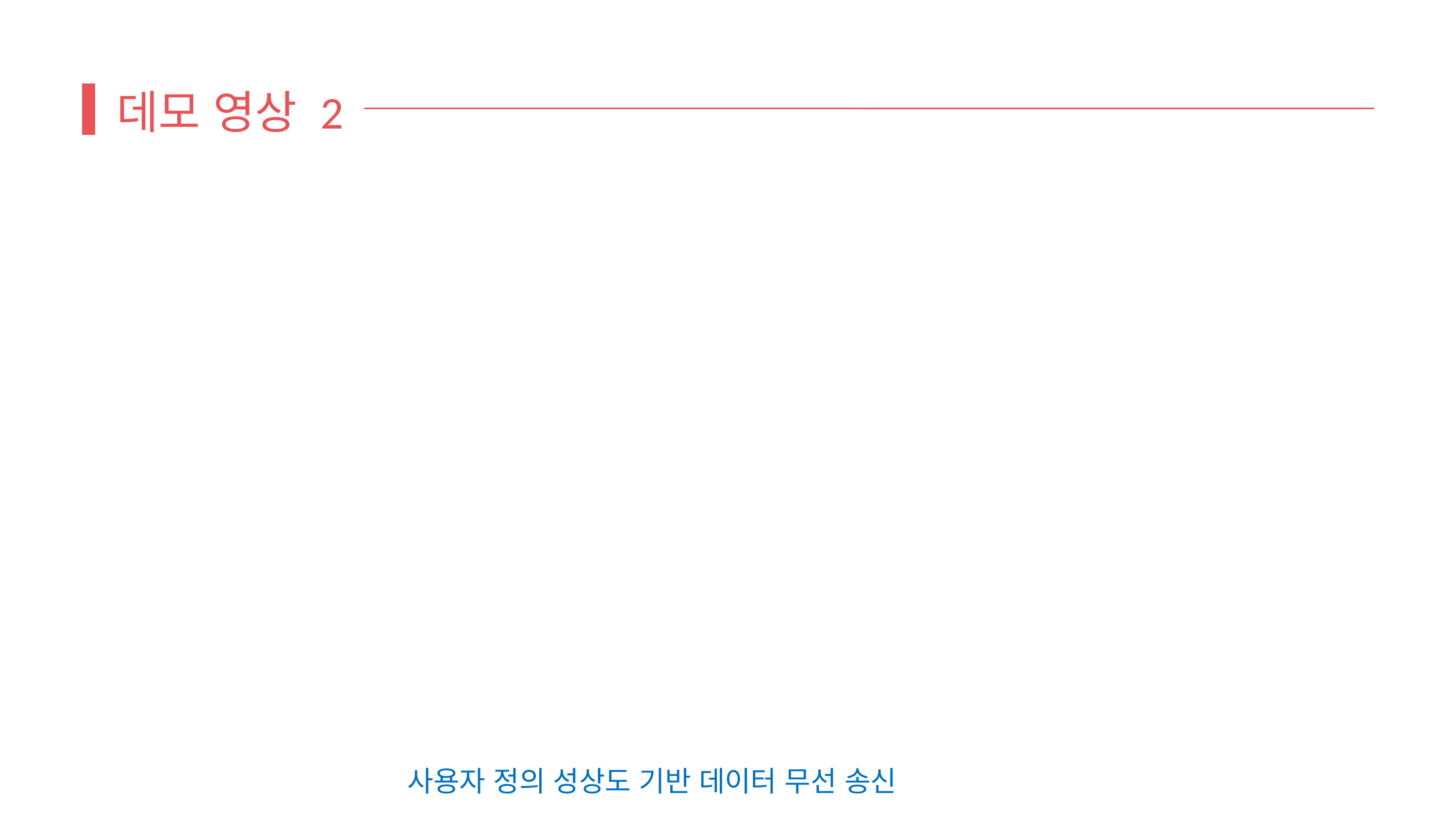

데모 영상 2

사용자 정의 성상도 기반 데이터 무선 송신